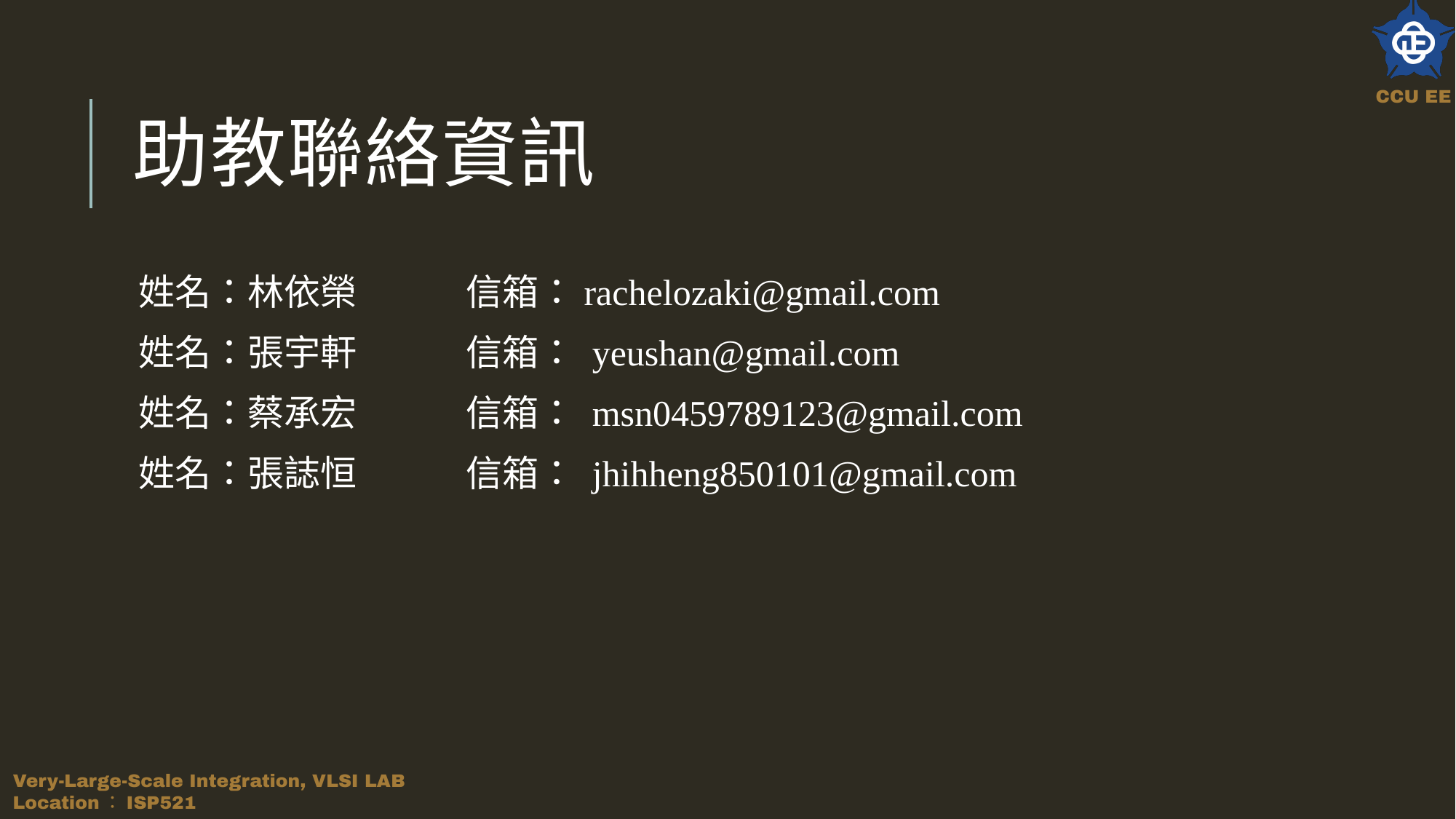

# 助教聯絡資訊
姓名：林依榮	信箱：rachelozaki@gmail.com
姓名：張宇軒	信箱： yeushan@gmail.com
姓名：蔡承宏	信箱： msn0459789123@gmail.com
姓名：張誌恒	信箱： jhihheng850101@gmail.com